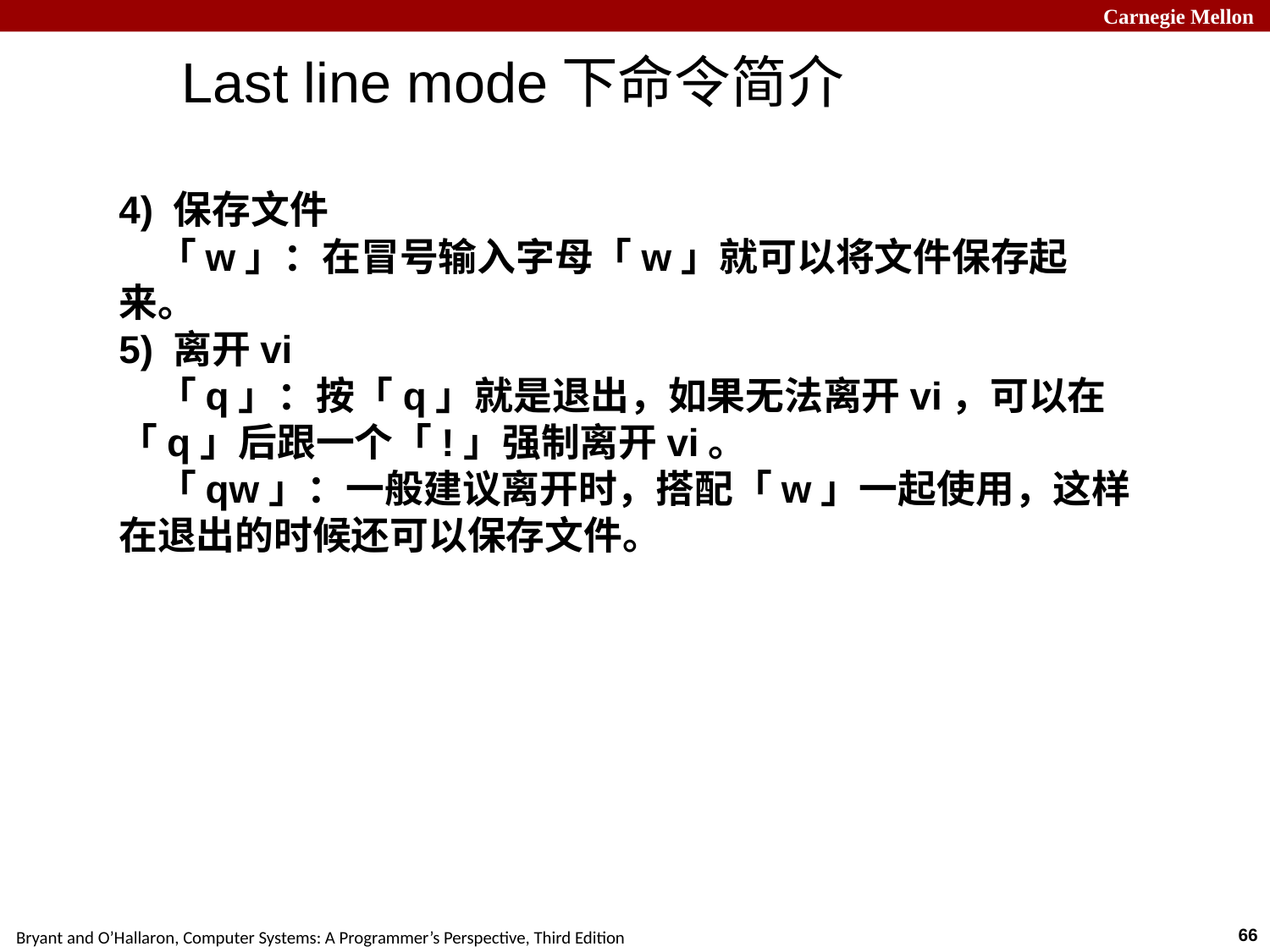

Last line mode下命令简介
4) 保存文件
　「w」：在冒号输入字母「w」就可以将文件保存起来。
5) 离开vi
　「q」：按「q」就是退出，如果无法离开vi，可以在「q」后跟一个「!」强制离开vi。
　「qw」：一般建议离开时，搭配「w」一起使用，这样在退出的时候还可以保存文件。